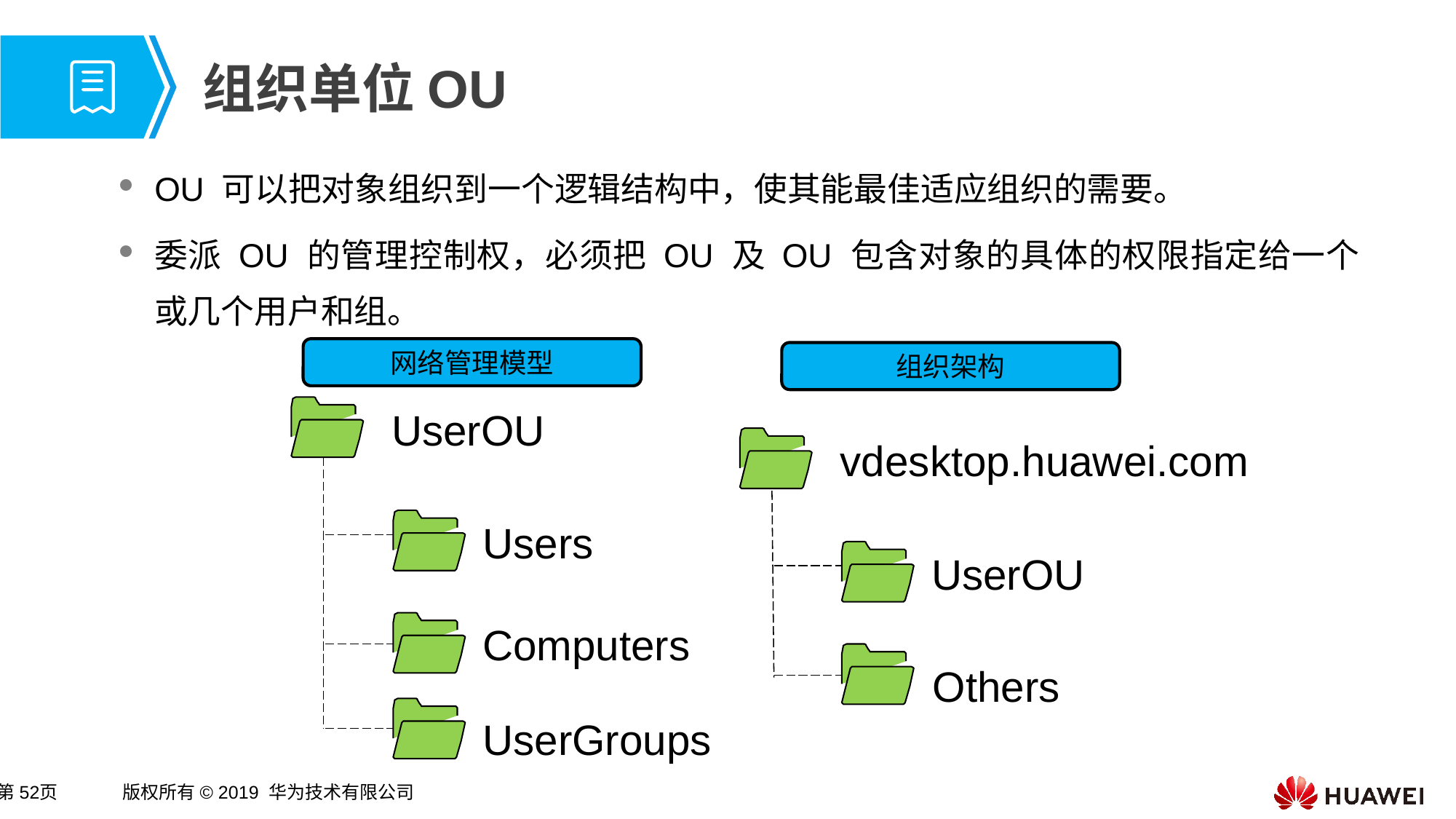

# 组织单位OU
OU 可以把对象组织到一个逻辑结构中，使其能最佳适应组织的需要。
委派 OU 的管理控制权，必须把 OU 及 OU 包含对象的具体的权限指定给一个或几个用户和组。

网络管理模型
组织架构

UserOU

vdesktop.huawei.com

Users

UserOU

Computers

Others

UserGroups